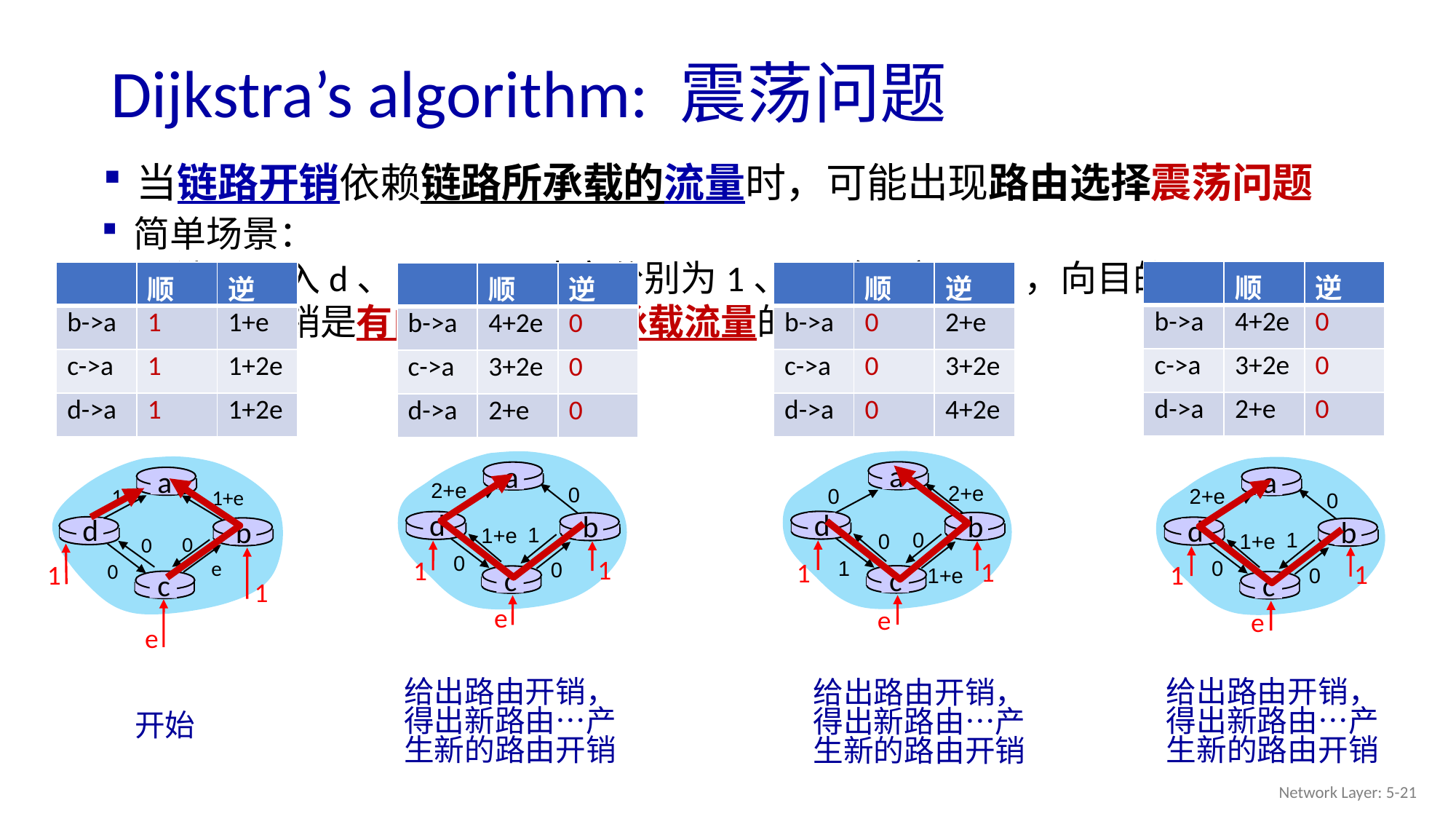

# Dijkstra’s algorithm: 震荡问题
当链路开销依赖链路所承载的流量时，可能出现路由选择震荡问题
简单场景：
流量进入d、c、b，速率分别为1、e（<1）、1，向目的节点a路由，
链路开销是有向的且基于所承载流量的
|  | 顺 | 逆 |
| --- | --- | --- |
| b->a | 4+2e | 0 |
| c->a | 3+2e | 0 |
| d->a | 2+e | 0 |
|  | 顺 | 逆 |
| --- | --- | --- |
| b->a | 0 | 2+e |
| c->a | 0 | 3+2e |
| d->a | 0 | 4+2e |
|  | 顺 | 逆 |
| --- | --- | --- |
| b->a | 1 | 1+e |
| c->a | 1 | 1+2e |
| d->a | 1 | 1+2e |
|  | 顺 | 逆 |
| --- | --- | --- |
| b->a | 4+2e | 0 |
| c->a | 3+2e | 0 |
| d->a | 2+e | 0 |

a

d

b

c

给出路由开销，得出新路由…产生新的路由开销

a

d

b

c

给出路由开销，得出新路由…产生新的路由开销

a

d

b

c

给出路由开销，得出新路由…产生新的路由开销
a

2+e
0
1
1+e
0
0

2+e
0
0
0
1
1+e
2+e
0
1
1+e
0
0
1

1+e

d

b

0
0

1
1
e

1
1
e
e
1
1
e
0
1
1
e
c

开始
Network Layer: 5-21